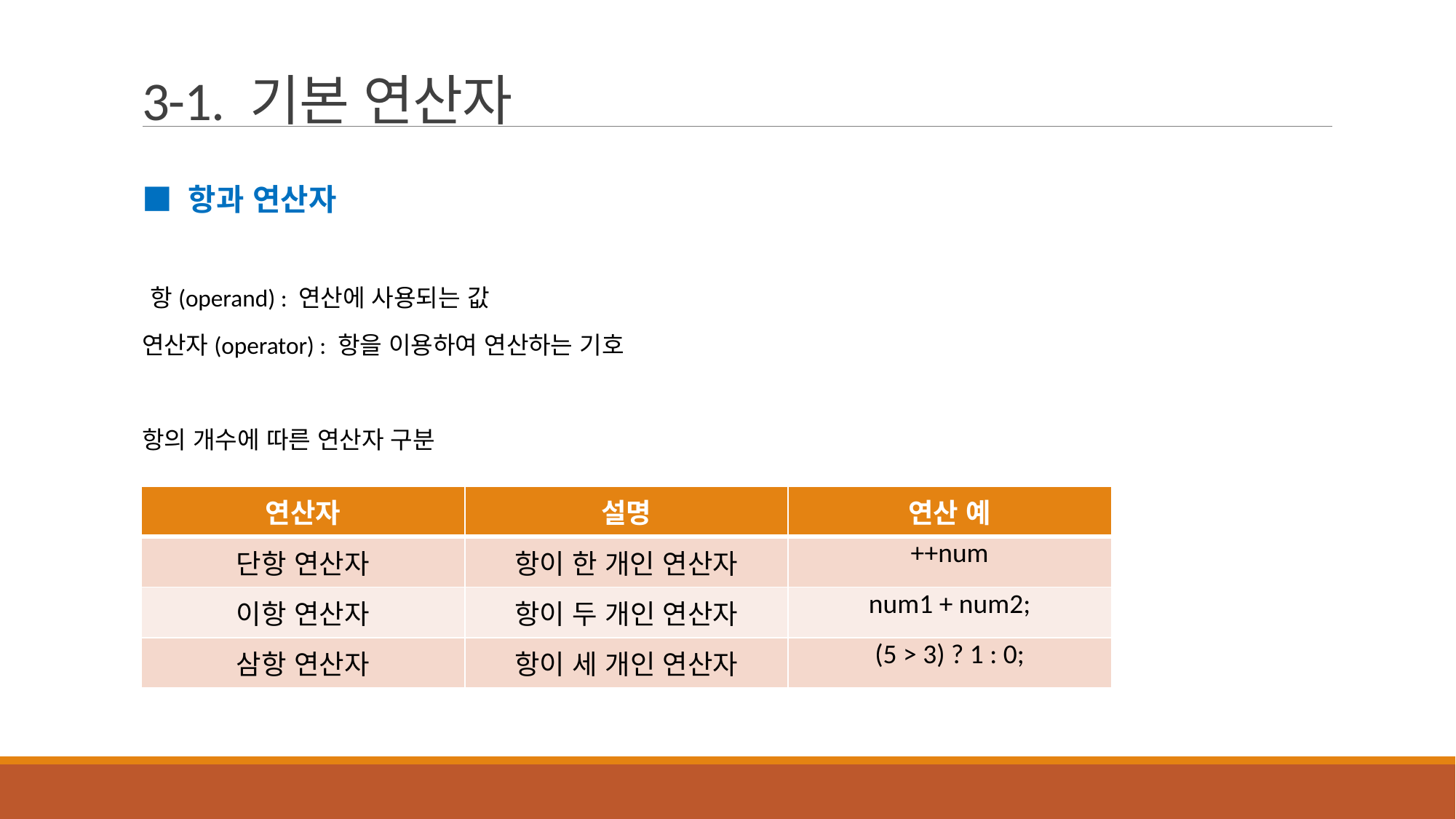

# 3-1. 기본 연산자
■ 항과 연산자

  항(operand) : 연산에 사용되는 값
연산자(operator) : 항을 이용하여 연산하는 기호

항의 개수에 따른 연산자 구분

| 연산자 | 설명 | 연산 예 |
| --- | --- | --- |
| 단항 연산자 | 항이 한 개인 연산자 | ++num |
| 이항 연산자 | 항이 두 개인 연산자 | num1 + num2; |
| 삼항 연산자 | 항이 세 개인 연산자 | (5 > 3) ? 1 : 0; |